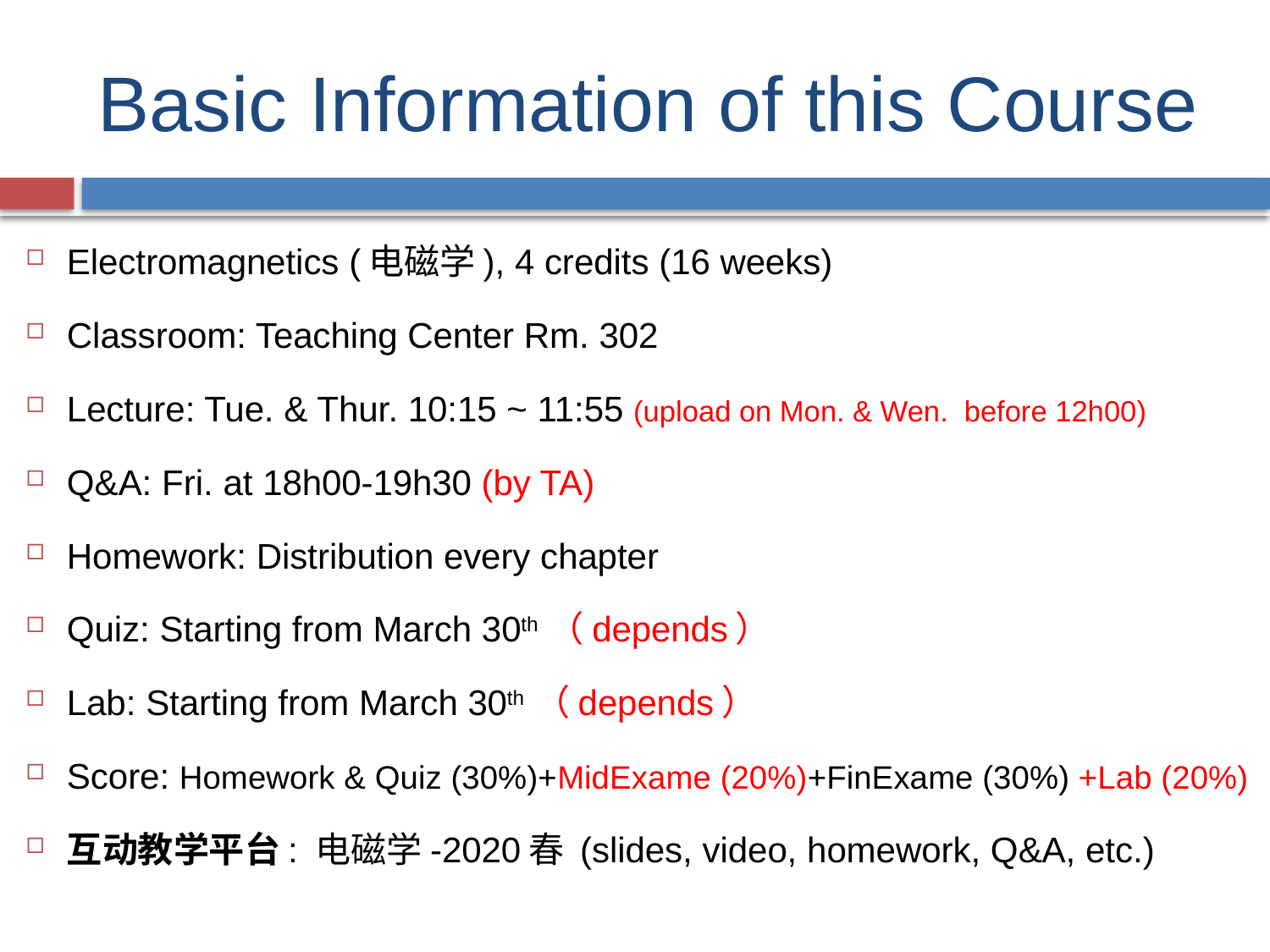

# Basic Information of this Course
Electromagnetics (电磁学), 4 credits (16 weeks)
Classroom: Teaching Center Rm. 302
Lecture: Tue. & Thur. 10:15 ~ 11:55 (upload on Mon. & Wen.  before 12h00)
Q&A: Fri. at 18h00-19h30 (by TA)
Homework: Distribution every chapter
Quiz: Starting from March 30th （depends）
Lab: Starting from March 30th （depends）
Score: Homework & Quiz (30%)+MidExame (20%)+FinExame (30%) +Lab (20%)
互动教学平台: 电磁学-2020春 (slides, video, homework, Q&A, etc.)